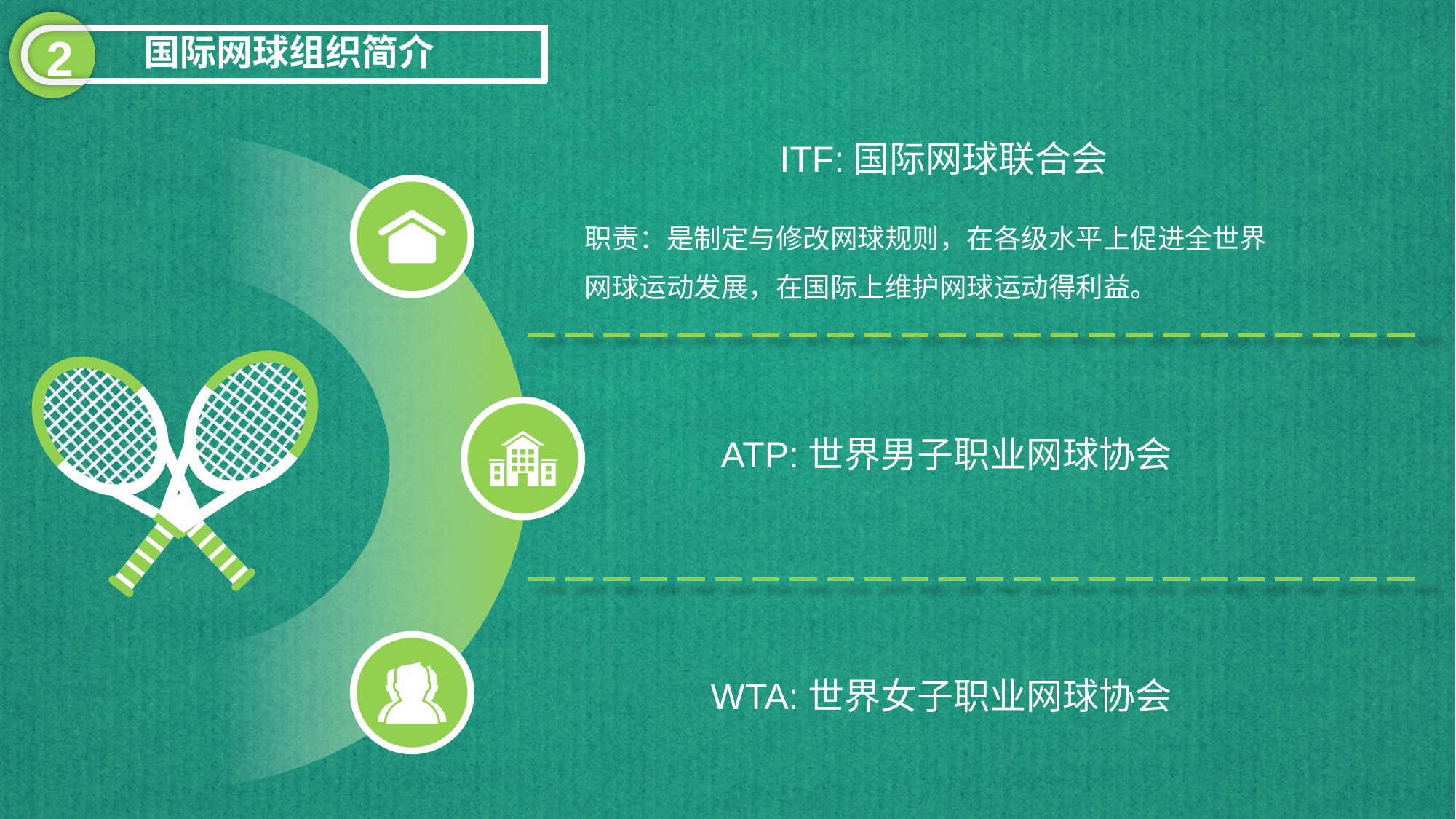

2
国际网球组织简介

ITF:国际网球联合会
职责：是制定与修改网球规则，在各级水平上促进全世界网球运动发展，在国际上维护网球运动得利益。

ATP:世界男子职业网球协会

WTA:世界女子职业网球协会